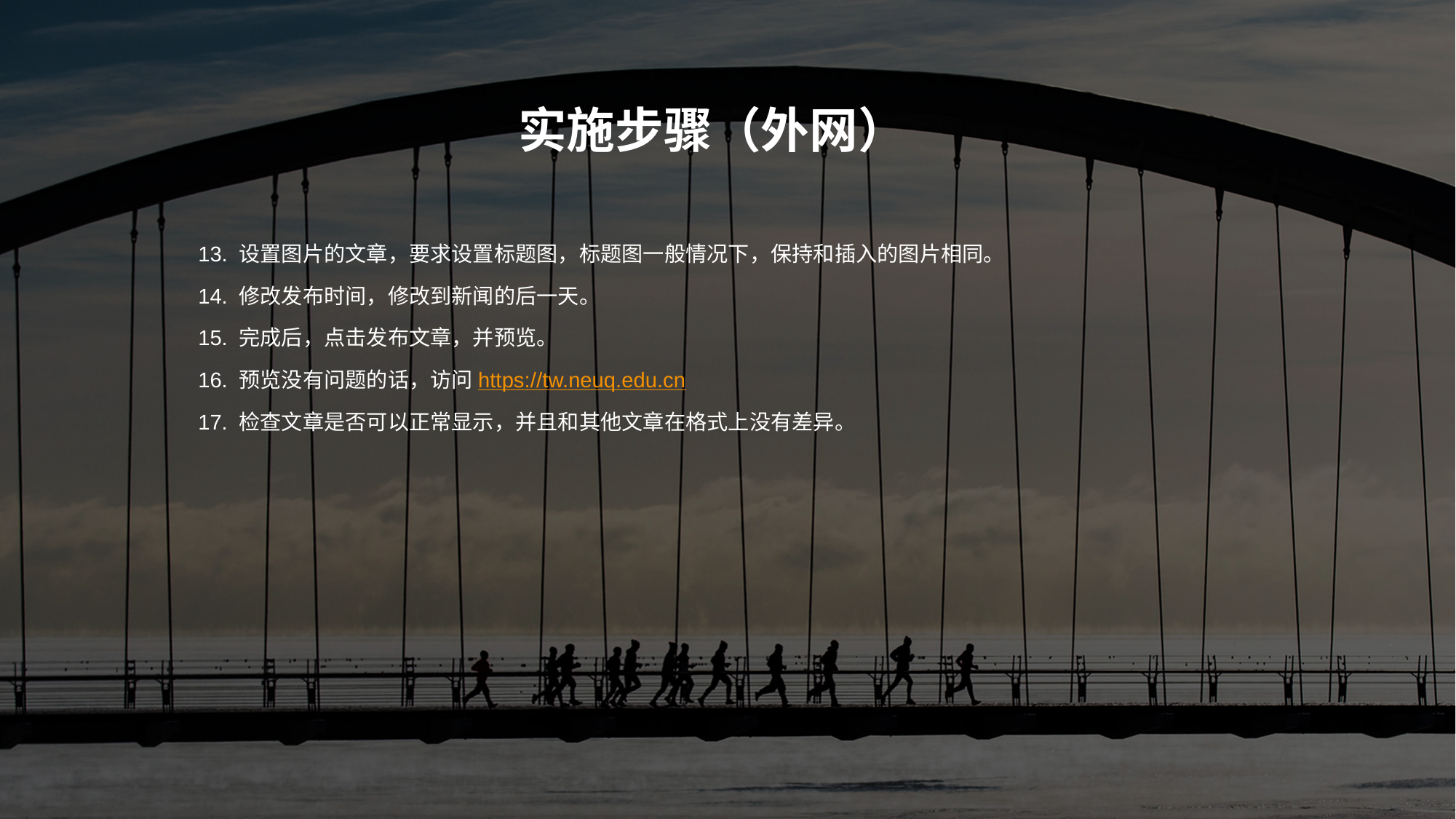

实施步骤（外网）
13. 设置图片的文章，要求设置标题图，标题图一般情况下，保持和插入的图片相同。
14. 修改发布时间，修改到新闻的后一天。
15. 完成后，点击发布文章，并预览。
16. 预览没有问题的话，访问https://tw.neuq.edu.cn
17. 检查文章是否可以正常显示，并且和其他文章在格式上没有差异。